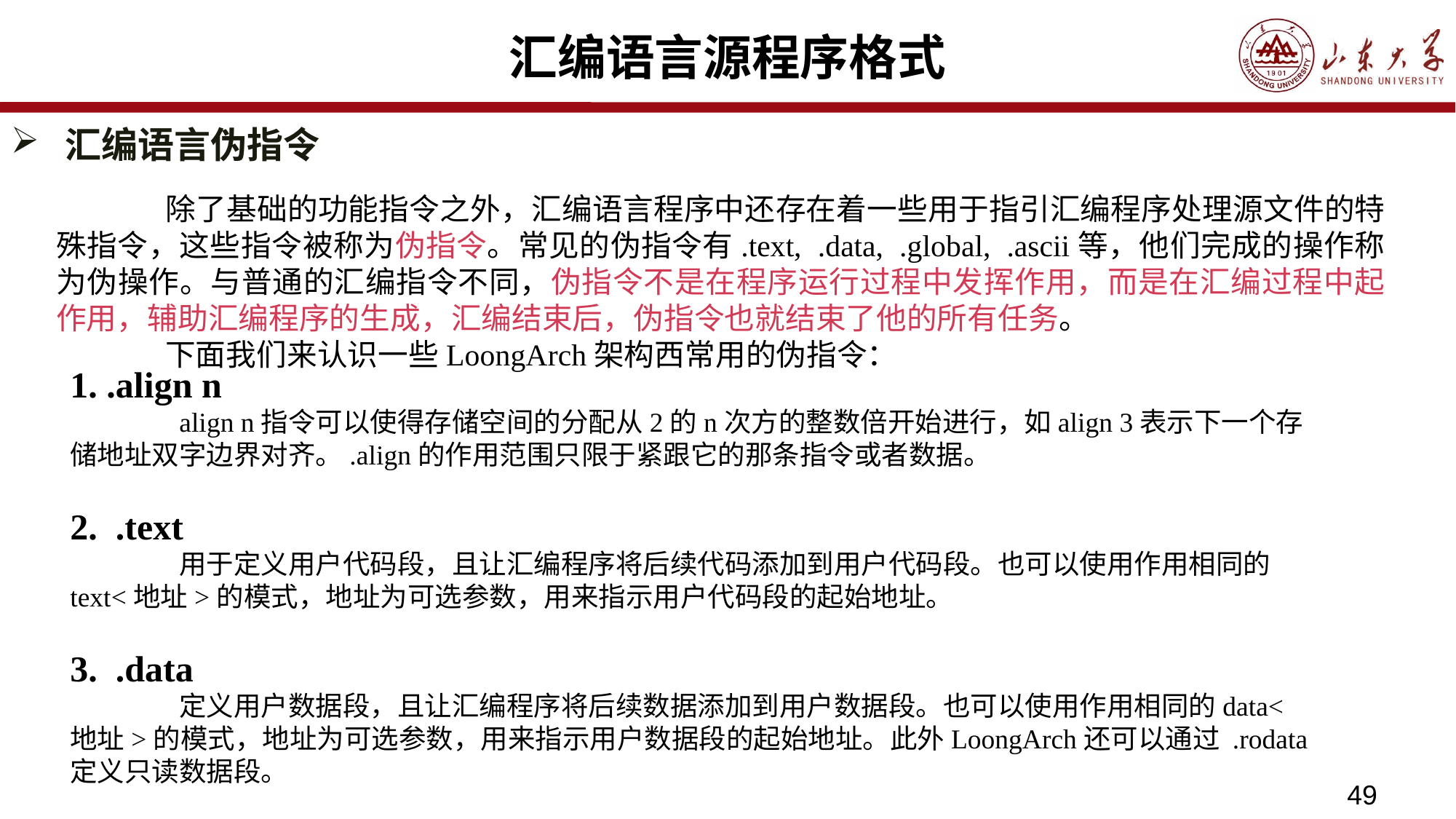

# 汇编语言源程序格式
汇编语言伪指令
	除了基础的功能指令之外，汇编语言程序中还存在着一些用于指引汇编程序处理源文件的特殊指令，这些指令被称为伪指令。常见的伪指令有.text,  .data,  .global,  .ascii等，他们完成的操作称为伪操作。与普通的汇编指令不同，伪指令不是在程序运行过程中发挥作用，而是在汇编过程中起作用，辅助汇编程序的生成，汇编结束后，伪指令也就结束了他的所有任务。
	下面我们来认识一些LoongArch架构西常用的伪指令：
1. .align n
	align n指令可以使得存储空间的分配从2的n次方的整数倍开始进行，如align 3表示下一个存储地址双字边界对齐。.align的作用范围只限于紧跟它的那条指令或者数据。

2.  .text
	用于定义用户代码段，且让汇编程序将后续代码添加到用户代码段。也可以使用作用相同的text<地址>的模式，地址为可选参数，用来指示用户代码段的起始地址。

3.  .data
	定义用户数据段，且让汇编程序将后续数据添加到用户数据段。也可以使用作用相同的data<地址>的模式，地址为可选参数，用来指示用户数据段的起始地址。此外LoongArch还可以通过 .rodata定义只读数据段。
49